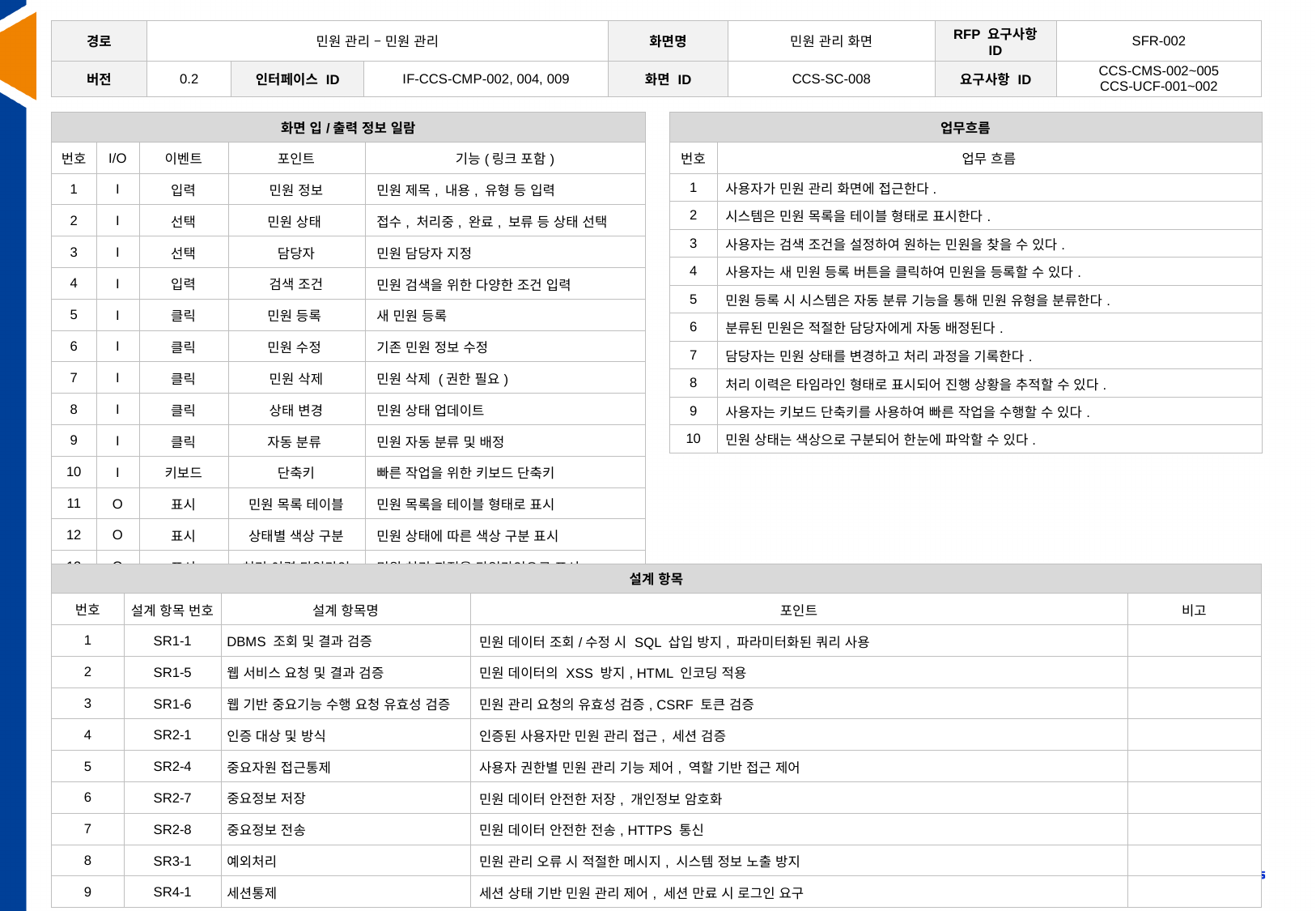

| 경로 | 민원 관리 – 민원 관리 |  |  | 화면명 | 민원 관리 화면 | RFP 요구사항 ID | SFR-002 |
| --- | --- | --- | --- | --- | --- | --- | --- |
| 버전 | 0.2 | 인터페이스 ID | IF-CCS-CMP-002, 004, 009 | 화면 ID | CCS-SC-008 | 요구사항 ID | CCS-CMS-002~005 CCS-UCF-001~002 |
| 화면 입/출력 정보 일람 |  |  |  |  |
| --- | --- | --- | --- | --- |
| 번호 | I/O | 이벤트 | 포인트 | 기능(링크 포함) |
| 1 | I | 입력 | 민원 정보 | 민원 제목, 내용, 유형 등 입력 |
| 2 | I | 선택 | 민원 상태 | 접수, 처리중, 완료, 보류 등 상태 선택 |
| 3 | I | 선택 | 담당자 | 민원 담당자 지정 |
| 4 | I | 입력 | 검색 조건 | 민원 검색을 위한 다양한 조건 입력 |
| 5 | I | 클릭 | 민원 등록 | 새 민원 등록 |
| 6 | I | 클릭 | 민원 수정 | 기존 민원 정보 수정 |
| 7 | I | 클릭 | 민원 삭제 | 민원 삭제 (권한 필요) |
| 8 | I | 클릭 | 상태 변경 | 민원 상태 업데이트 |
| 9 | I | 클릭 | 자동 분류 | 민원 자동 분류 및 배정 |
| 10 | I | 키보드 | 단축키 | 빠른 작업을 위한 키보드 단축키 |
| 11 | O | 표시 | 민원 목록 테이블 | 민원 목록을 테이블 형태로 표시 |
| 12 | O | 표시 | 상태별 색상 구분 | 민원 상태에 따른 색상 구분 표시 |
| 13 | O | 표시 | 처리 이력 타임라인 | 민원 처리 과정을 타임라인으로 표시 |
| 14 | O | 표시 | 검색 결과 | 검색 조건에 따른 민원 목록 표시 |
| 업무흐름 |  |
| --- | --- |
| 번호 | 업무 흐름 |
| 1 | 사용자가 민원 관리 화면에 접근한다. |
| 2 | 시스템은 민원 목록을 테이블 형태로 표시한다. |
| 3 | 사용자는 검색 조건을 설정하여 원하는 민원을 찾을 수 있다. |
| 4 | 사용자는 새 민원 등록 버튼을 클릭하여 민원을 등록할 수 있다. |
| 5 | 민원 등록 시 시스템은 자동 분류 기능을 통해 민원 유형을 분류한다. |
| 6 | 분류된 민원은 적절한 담당자에게 자동 배정된다. |
| 7 | 담당자는 민원 상태를 변경하고 처리 과정을 기록한다. |
| 8 | 처리 이력은 타임라인 형태로 표시되어 진행 상황을 추적할 수 있다. |
| 9 | 사용자는 키보드 단축키를 사용하여 빠른 작업을 수행할 수 있다. |
| 10 | 민원 상태는 색상으로 구분되어 한눈에 파악할 수 있다. |
| 설계 항목 |  |  |  |  |
| --- | --- | --- | --- | --- |
| 번호 | 설계 항목 번호 | 설계 항목명 | 포인트 | 비고 |
| 1 | SR1-1 | DBMS 조회 및 결과 검증 | 민원 데이터 조회/수정 시 SQL 삽입 방지, 파라미터화된 쿼리 사용 |  |
| 2 | SR1-5 | 웹 서비스 요청 및 결과 검증 | 민원 데이터의 XSS 방지, HTML 인코딩 적용 |  |
| 3 | SR1-6 | 웹 기반 중요기능 수행 요청 유효성 검증 | 민원 관리 요청의 유효성 검증, CSRF 토큰 검증 |  |
| 4 | SR2-1 | 인증 대상 및 방식 | 인증된 사용자만 민원 관리 접근, 세션 검증 |  |
| 5 | SR2-4 | 중요자원 접근통제 | 사용자 권한별 민원 관리 기능 제어, 역할 기반 접근 제어 |  |
| 6 | SR2-7 | 중요정보 저장 | 민원 데이터 안전한 저장, 개인정보 암호화 |  |
| 7 | SR2-8 | 중요정보 전송 | 민원 데이터 안전한 전송, HTTPS 통신 |  |
| 8 | SR3-1 | 예외처리 | 민원 관리 오류 시 적절한 메시지, 시스템 정보 노출 방지 |  |
| 9 | SR4-1 | 세션통제 | 세션 상태 기반 민원 관리 제어, 세션 만료 시 로그인 요구 |  |